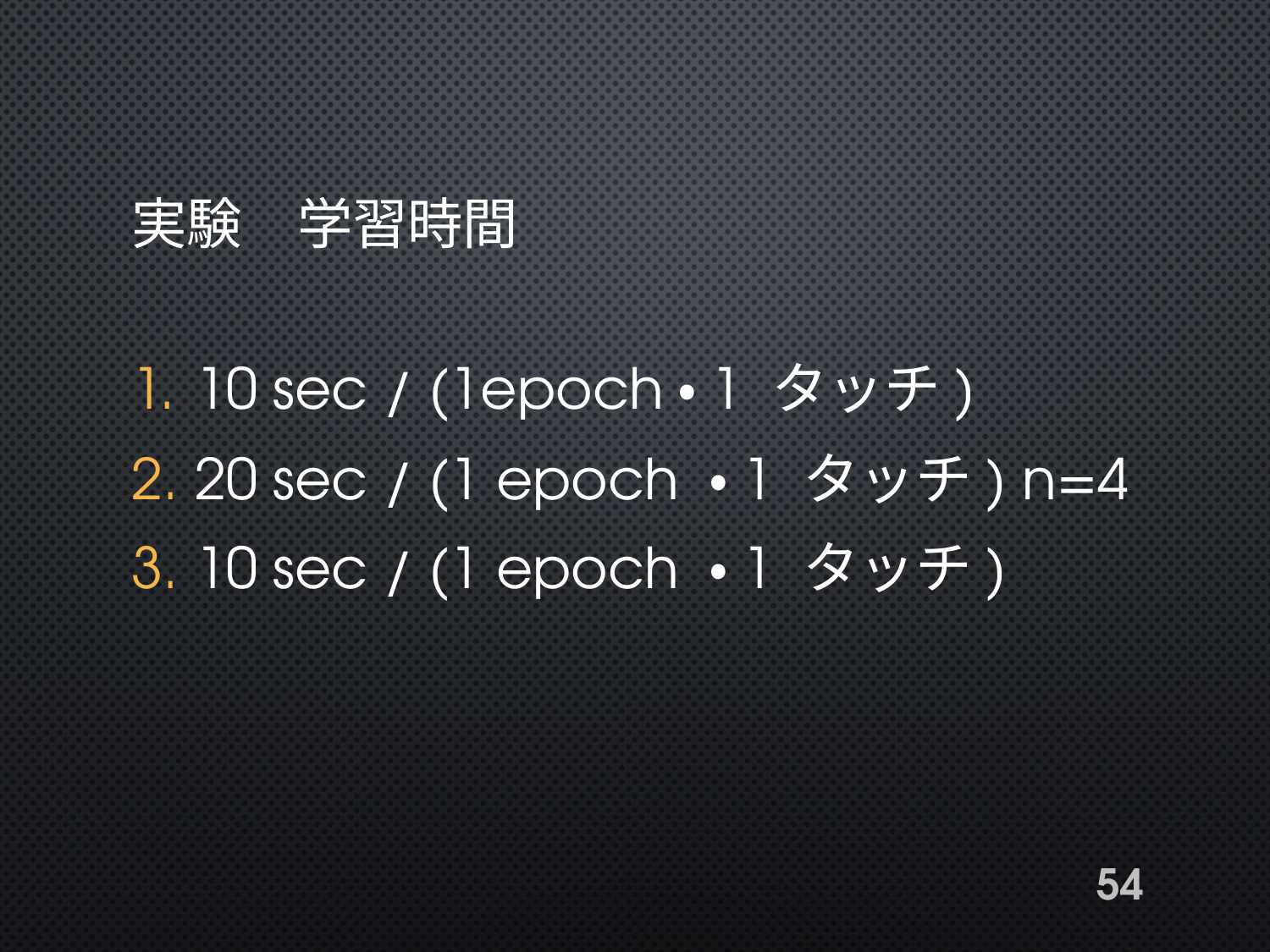

# 実験　学習時間
 10 sec / (1epoch・1 タッチ)
 20 sec / (1 epoch ・1 タッチ) n=4
 10 sec / (1 epoch ・1 タッチ)

54